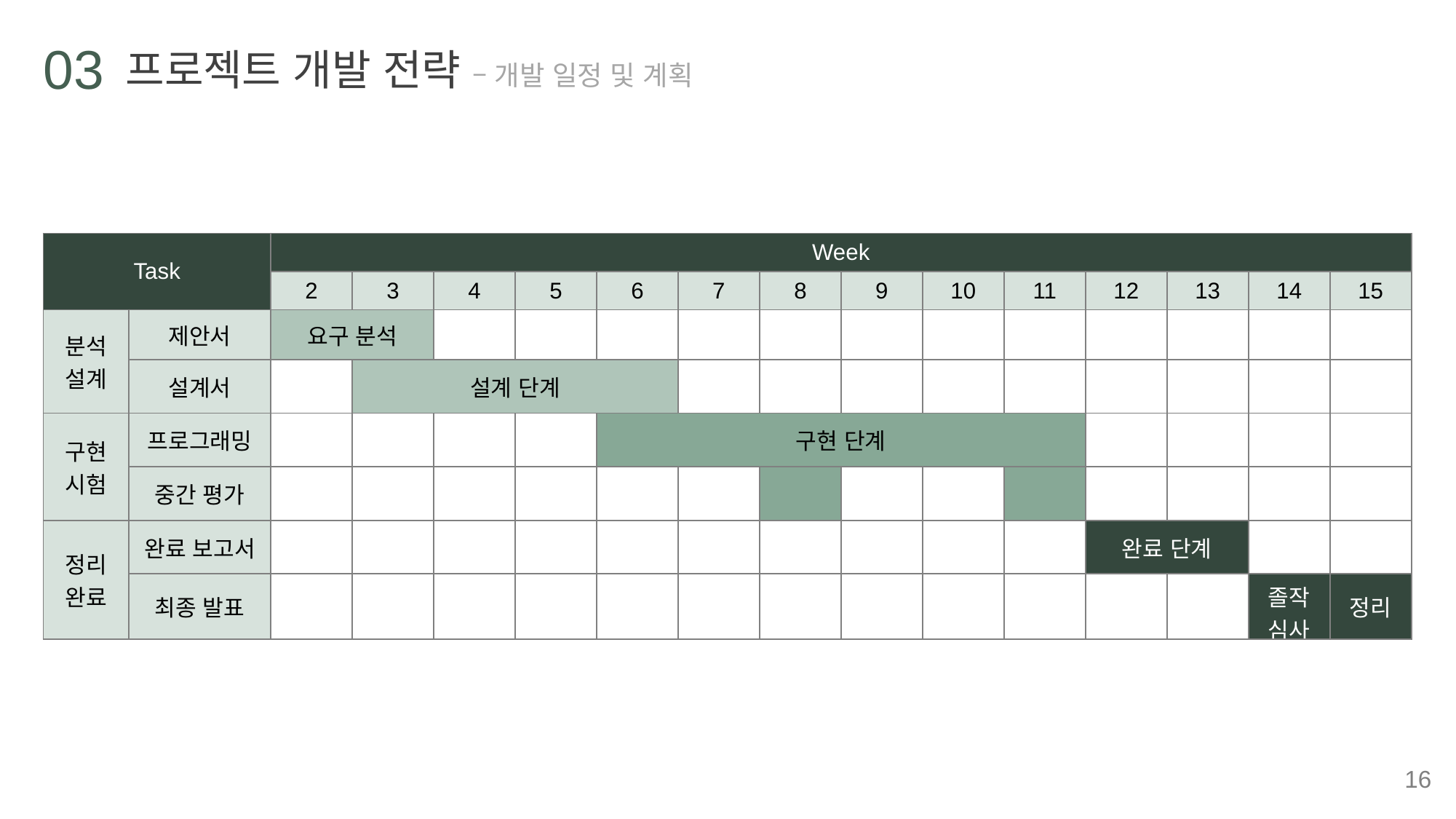

03
프로젝트 개발 전략 – 개발 일정 및 계획
| Task |  | Week |  |  |  |  |  |  |  |  |  |  |  |  |  |
| --- | --- | --- | --- | --- | --- | --- | --- | --- | --- | --- | --- | --- | --- | --- | --- |
|  |  | 2 | 3 | 4 | 5 | 6 | 7 | 8 | 9 | 10 | 11 | 12 | 13 | 14 | 15 |
| 분석 설계 | 제안서 | 요구 분석 |  |  |  |  |  |  |  |  |  |  |  |  |  |
|  | 설계서 |  | 설계 단계 |  |  |  |  |  |  |  |  |  |  |  |  |
| 구현 시험 | 프로그래밍 |  |  |  |  | 구현 단계 |  |  |  |  |  |  |  |  |  |
|  | 중간 평가 |  |  |  |  |  |  |  |  |  |  |  |  |  |  |
| 정리 완료 | 완료 보고서 |  |  |  |  |  |  |  |  |  |  | 완료 단계 |  |  |  |
|  | 최종 발표 |  |  |  |  |  |  |  |  |  |  |  |  | 졸작 심사 | 정리 |
16